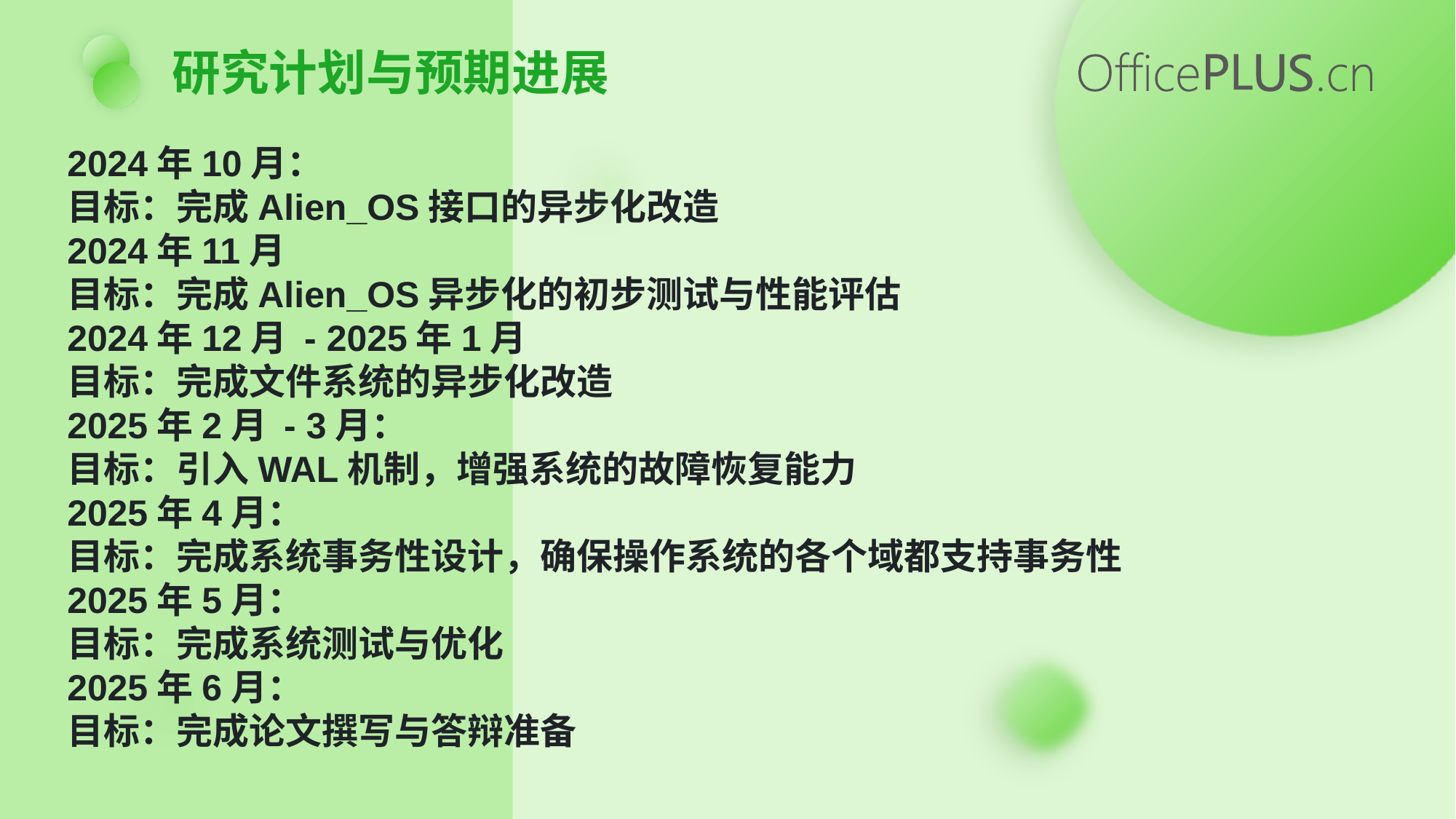

研究计划与预期进展

2024年10月：
目标：完成Alien_OS接口的异步化改造
2024年11月
目标：完成Alien_OS异步化的初步测试与性能评估
2024年12月 - 2025年1月
目标：完成文件系统的异步化改造
2025年2月 - 3月：
目标：引入WAL机制，增强系统的故障恢复能力
2025年4月：
目标：完成系统事务性设计，确保操作系统的各个域都支持事务性
2025年5月：
目标：完成系统测试与优化
2025年6月：
目标：完成论文撰写与答辩准备